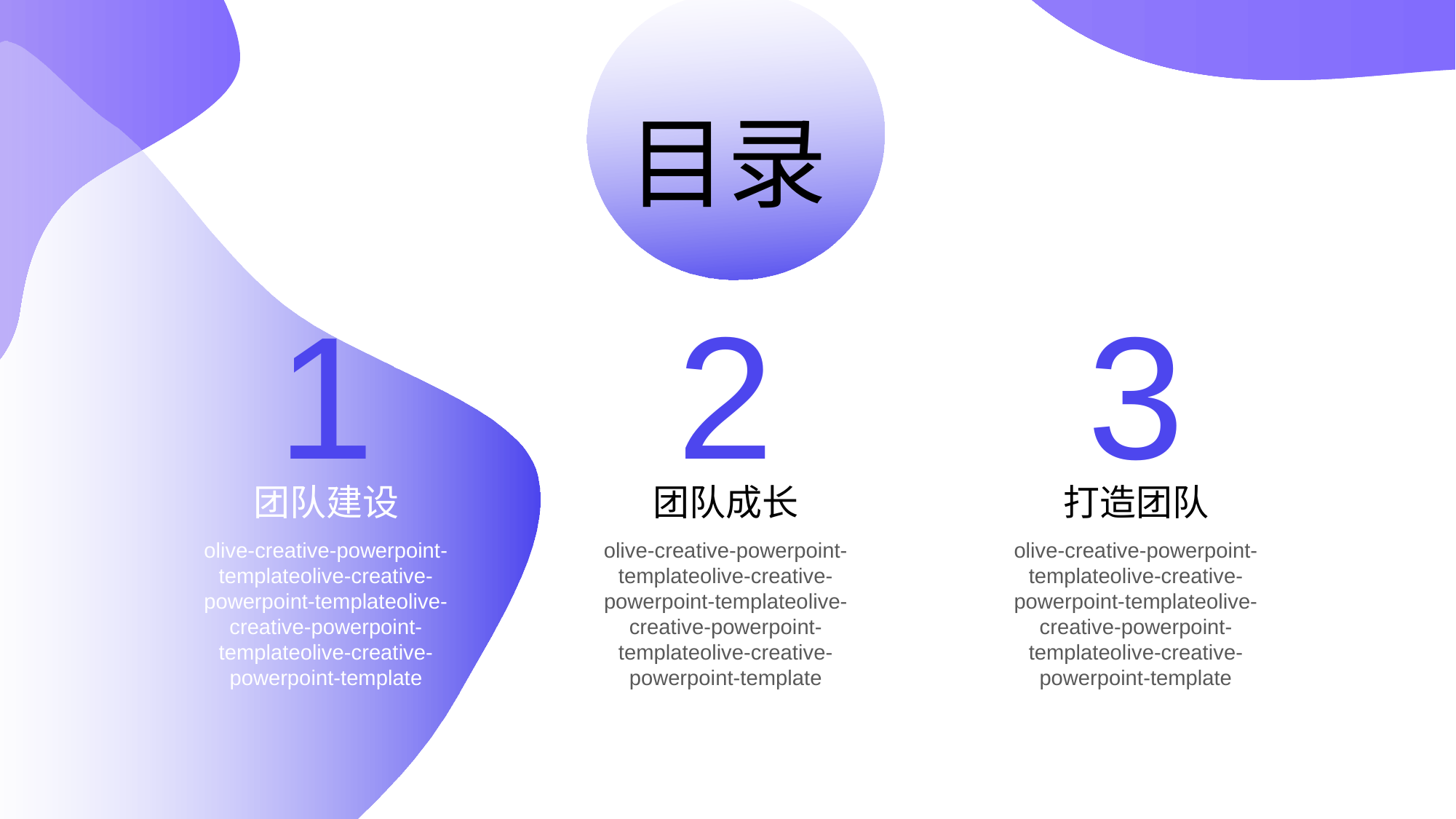

目录
1
2
3
团队建设
团队成长
打造团队
olive-creative-powerpoint-templateolive-creative-powerpoint-templateolive-creative-powerpoint-templateolive-creative-powerpoint-template

olive-creative-powerpoint-templateolive-creative-powerpoint-templateolive-creative-powerpoint-templateolive-creative-powerpoint-template

olive-creative-powerpoint-templateolive-creative-powerpoint-templateolive-creative-powerpoint-templateolive-creative-powerpoint-template